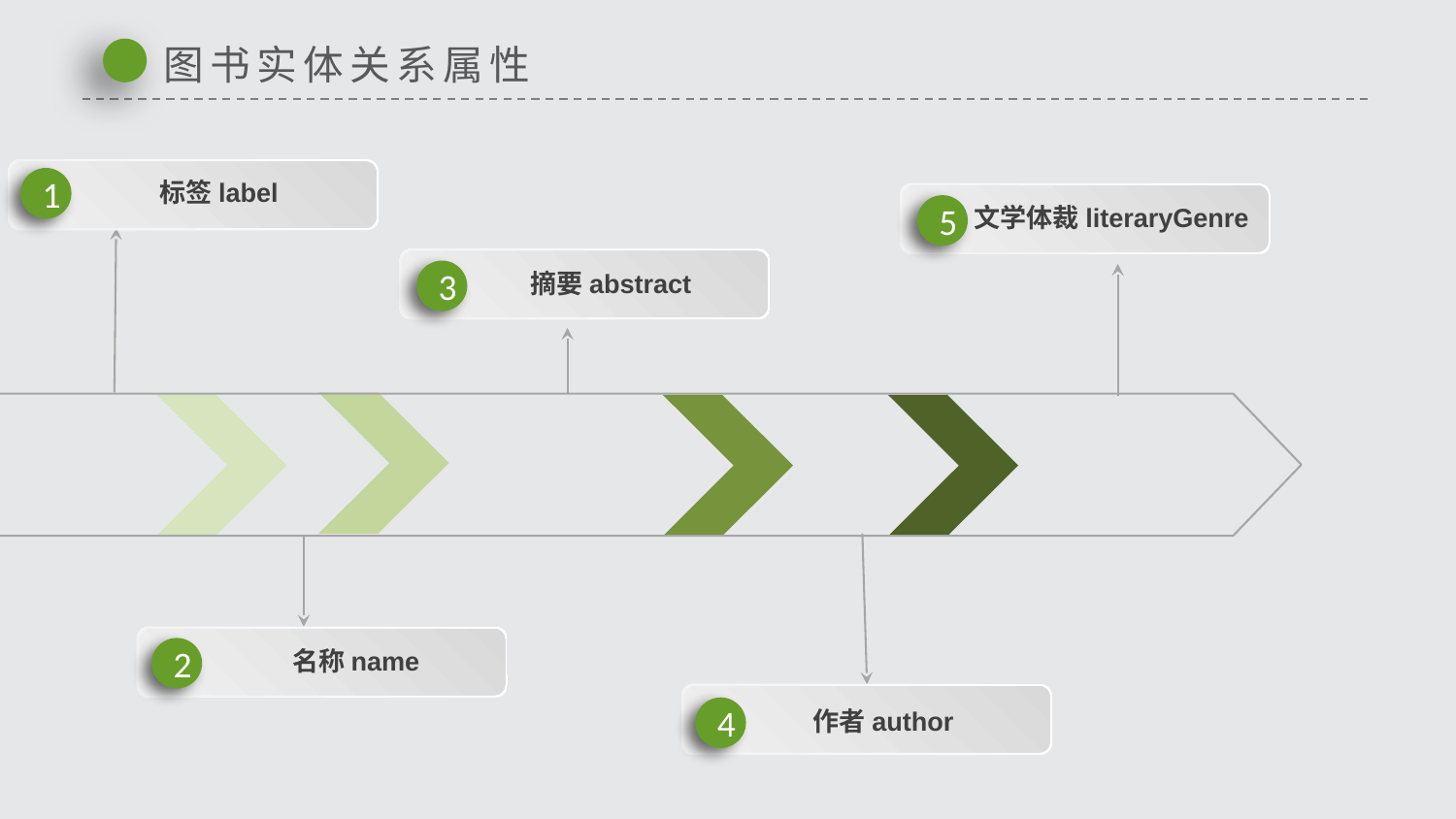

图书实体关系属性

1
标签label

5
文学体裁literaryGenre

3
摘要abstract

2
名称name

4
作者author
延时符